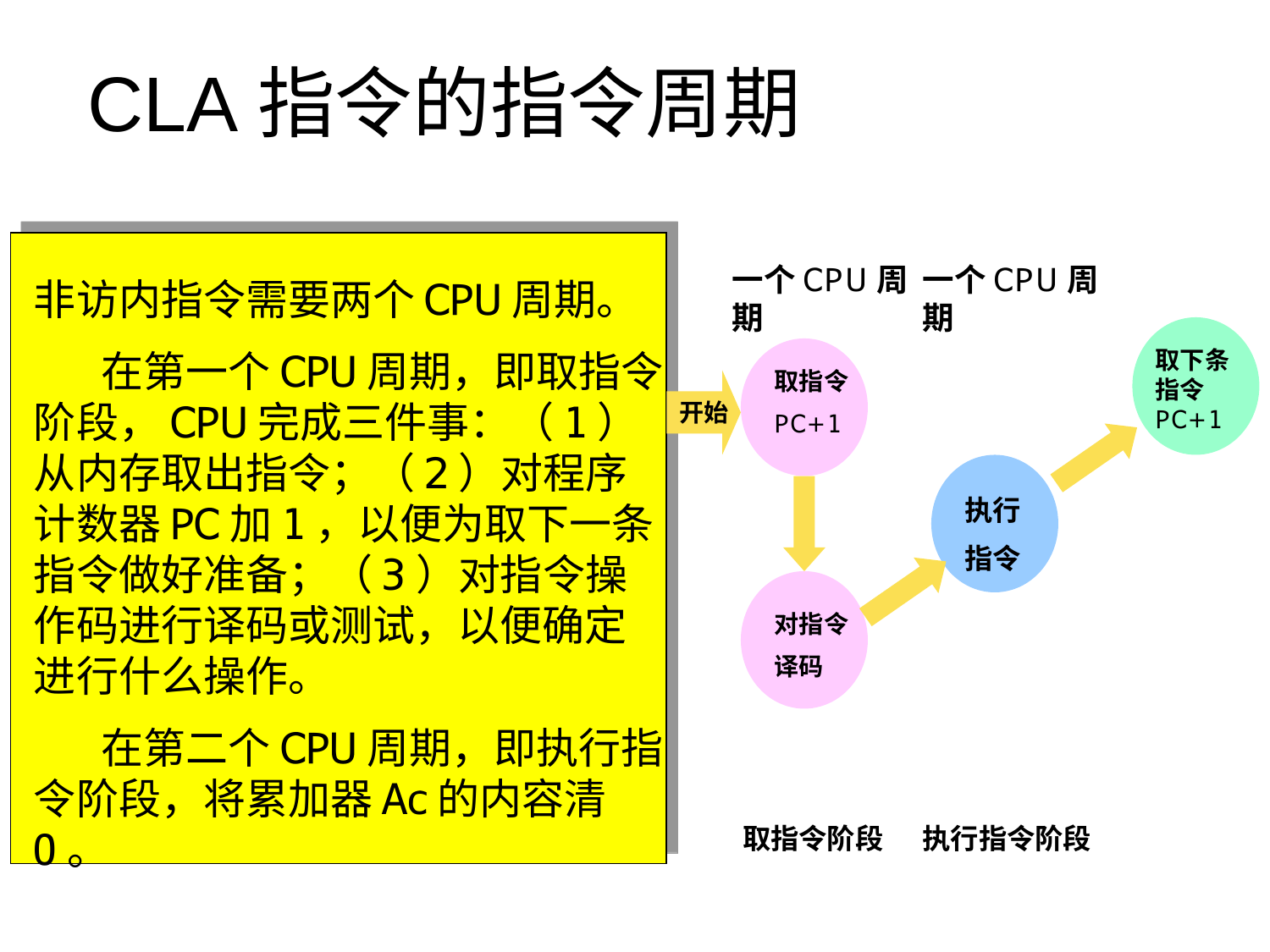

# CLA指令的指令周期

非访内指令需要两个CPU周期。
      在第一个CPU周期，即取指令阶段，CPU完成三件事：（1）从内存取出指令；（2）对程序计数器PC加1，以便为取下一条指令做好准备；（3）对指令操作码进行译码或测试，以便确定进行什么操作。
      在第二个CPU周期，即执行指令阶段，将累加器Ac的内容清0。
一个CPU周期
一个CPU周期

取下条指令PC+1
取指令
PC+1

开始

执行
指令

对指令
译码

取指令阶段
执行指令阶段